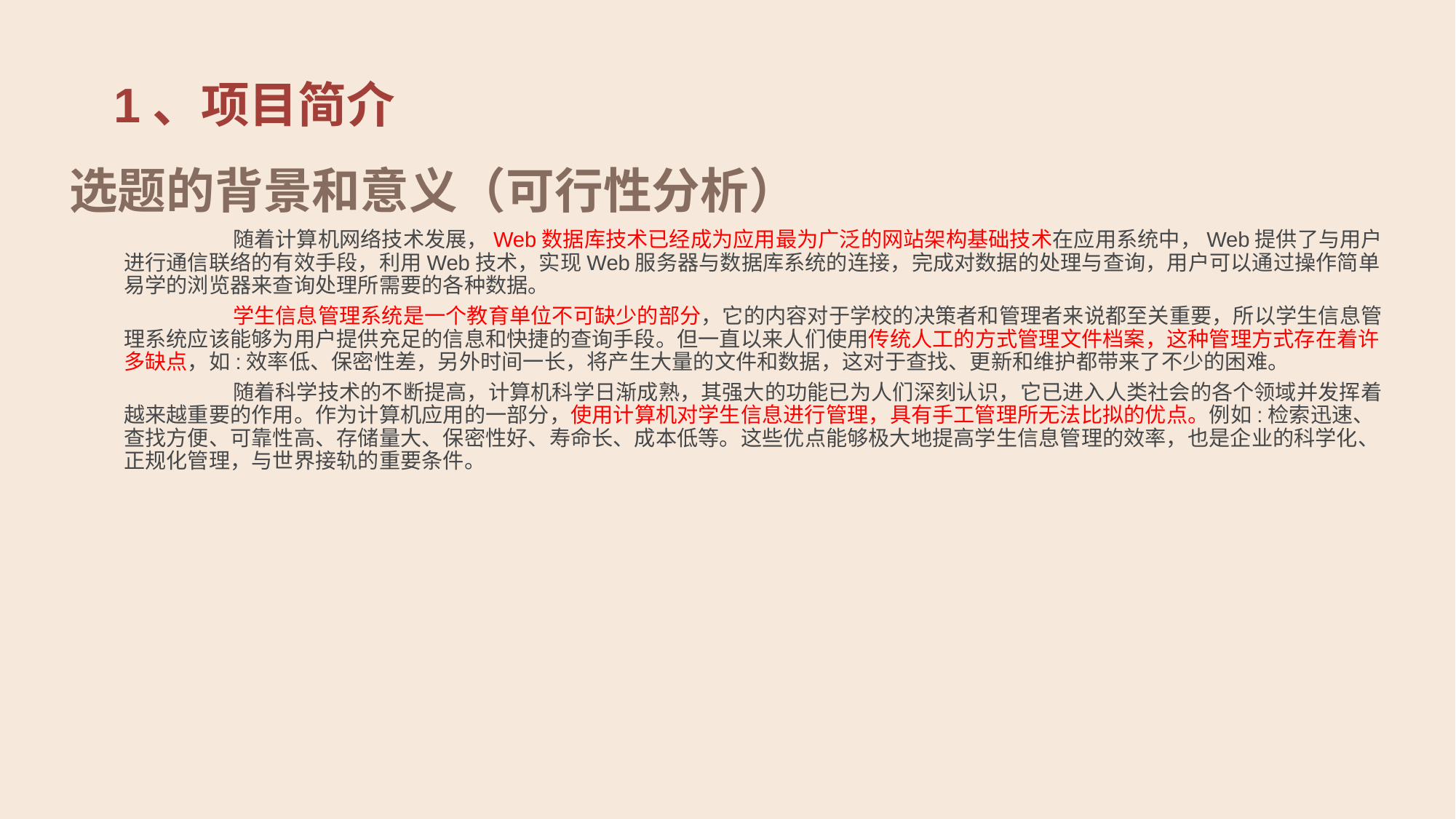

# 1、项目简介
选题的背景和意义（可行性分析）
	随着计算机网络技术发展，Web数据库技术已经成为应用最为广泛的网站架构基础技术在应用系统中，Web提供了与用户进行通信联络的有效手段，利用Web技术，实现Web服务器与数据库系统的连接，完成对数据的处理与查询，用户可以通过操作简单易学的浏览器来查询处理所需要的各种数据。
	学生信息管理系统是一个教育单位不可缺少的部分，它的内容对于学校的决策者和管理者来说都至关重要，所以学生信息管理系统应该能够为用户提供充足的信息和快捷的查询手段。但一直以来人们使用传统人工的方式管理文件档案，这种管理方式存在着许多缺点，如:效率低、保密性差，另外时间一长，将产生大量的文件和数据，这对于查找、更新和维护都带来了不少的困难。
	随着科学技术的不断提高，计算机科学日渐成熟，其强大的功能已为人们深刻认识，它已进入人类社会的各个领域并发挥着越来越重要的作用。作为计算机应用的一部分，使用计算机对学生信息进行管理，具有手工管理所无法比拟的优点。例如:检索迅速、查找方便、可靠性高、存储量大、保密性好、寿命长、成本低等。这些优点能够极大地提高学生信息管理的效率，也是企业的科学化、正规化管理，与世界接轨的重要条件。